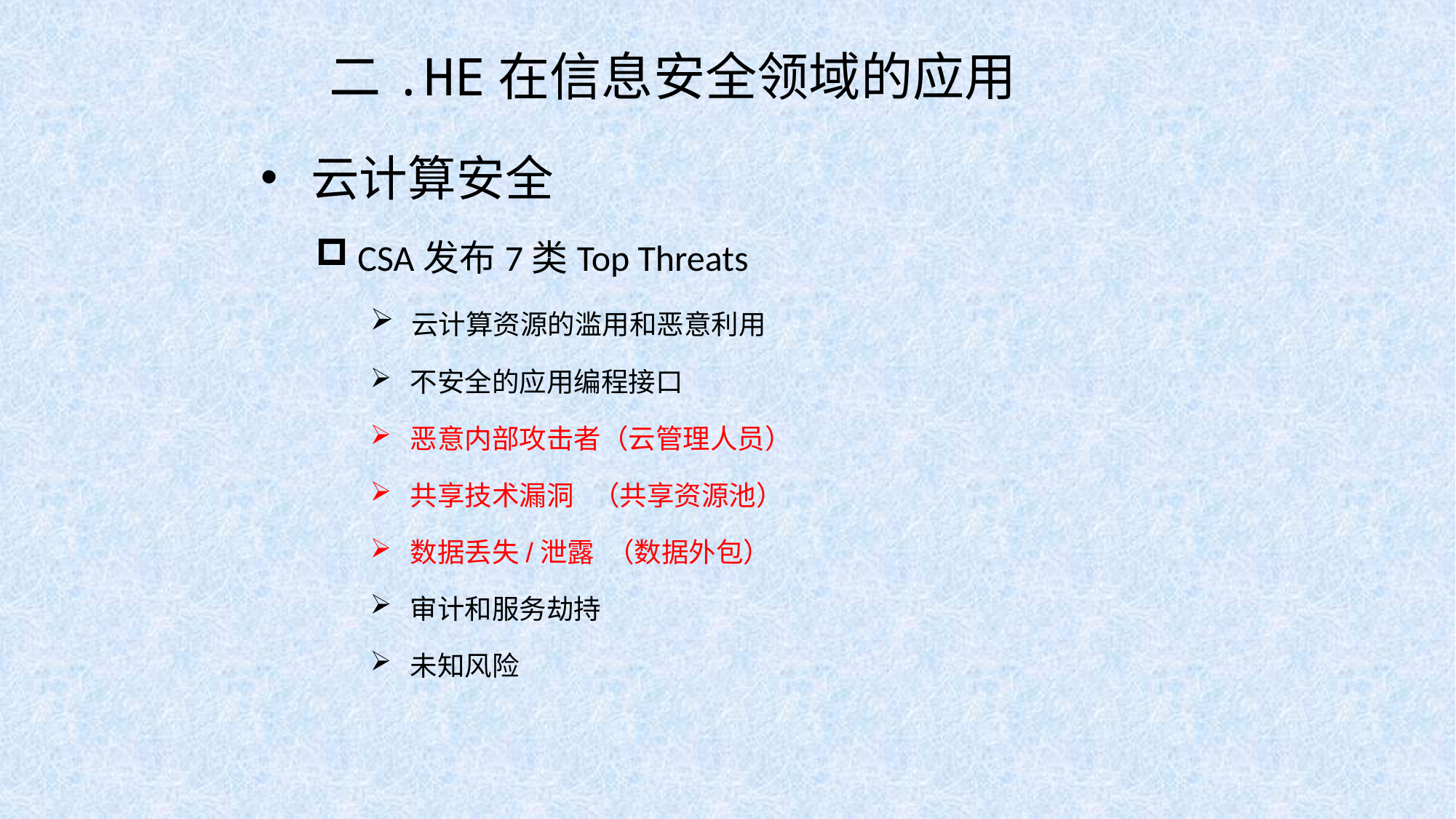

# 二.HE在信息安全领域的应用
 云计算安全
 CSA发布7类Top Threats
 云计算资源的滥用和恶意利用
 不安全的应用编程接口
 恶意内部攻击者（云管理人员）
 共享技术漏洞   （共享资源池）
 数据丢失/泄露  （数据外包）
 审计和服务劫持
 未知风险